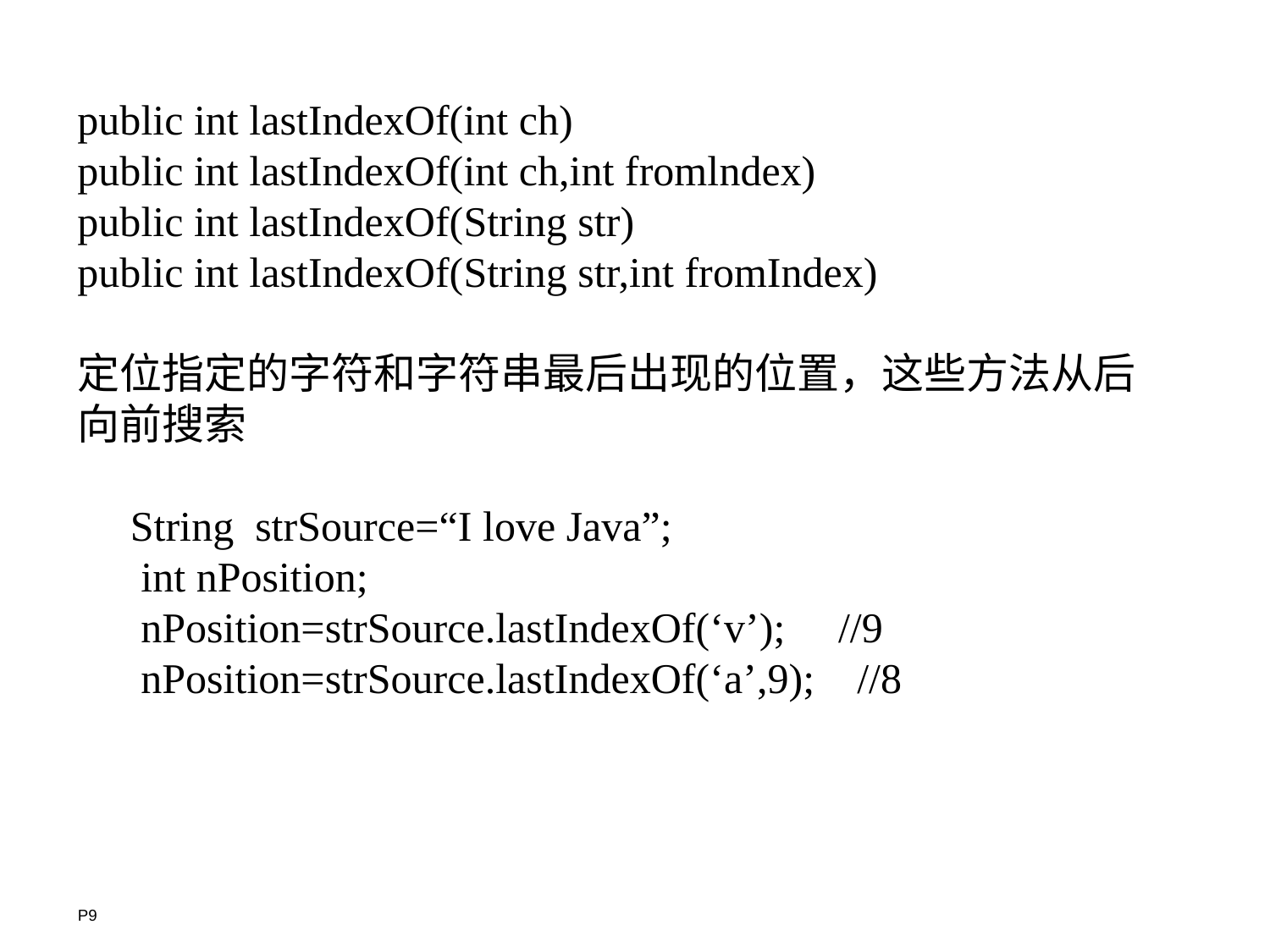

public int lastIndexOf(int ch)
public int lastIndexOf(int ch,int fromlndex)
public int lastIndexOf(String str)
public int lastIndexOf(String str,int fromIndex)

定位指定的字符和字符串最后出现的位置，这些方法从后向前搜索

     String  strSource=“I love Java”;
      int nPosition;
      nPosition=strSource.lastIndexOf(‘v’);     //9
      nPosition=strSource.lastIndexOf(‘a’,9);    //8

P9